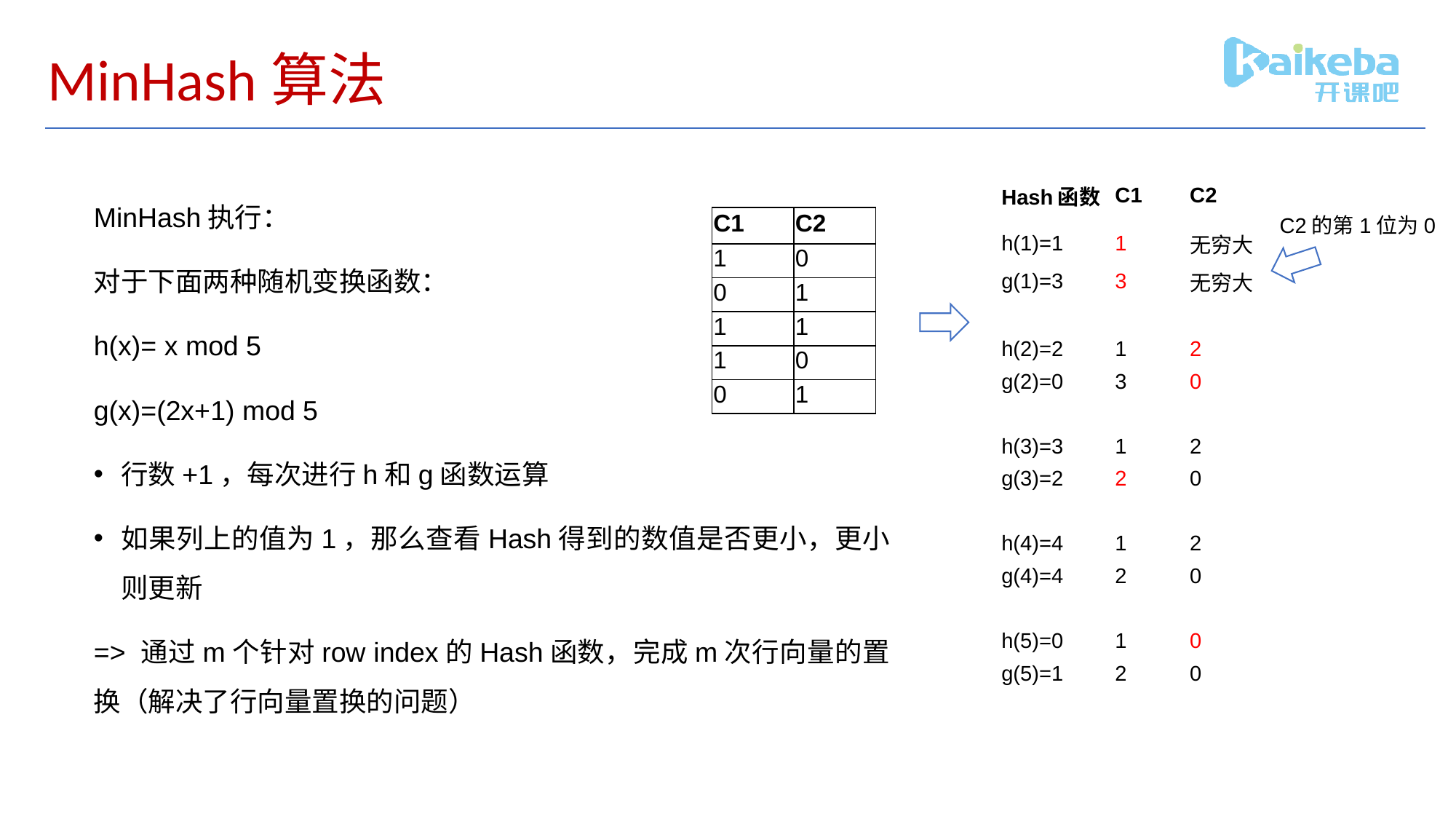

# MinHash算法
| Hash函数 | C1 | C2 |
| --- | --- | --- |
| h(1)=1 | 1 | 无穷大 |
| g(1)=3 | 3 | 无穷大 |
|  |  |  |
| h(2)=2 | 1 | 2 |
| g(2)=0 | 3 | 0 |
|  |  |  |
| h(3)=3 | 1 | 2 |
| g(3)=2 | 2 | 0 |
|  |  |  |
| h(4)=4 | 1 | 2 |
| g(4)=4 | 2 | 0 |
|  |  |  |
| h(5)=0 | 1 | 0 |
| g(5)=1 | 2 | 0 |
MinHash执行：
对于下面两种随机变换函数：
h(x)= x mod 5
g(x)=(2x+1) mod 5
行数+1，每次进行h和g函数运算
如果列上的值为1，那么查看Hash得到的数值是否更小，更小则更新
=> 通过m个针对row index的Hash函数，完成m次行向量的置换（解决了行向量置换的问题）
C2的第1位为0
| C1 | C2 |
| --- | --- |
| 1 | 0 |
| 0 | 1 |
| 1 | 1 |
| 1 | 0 |
| 0 | 1 |